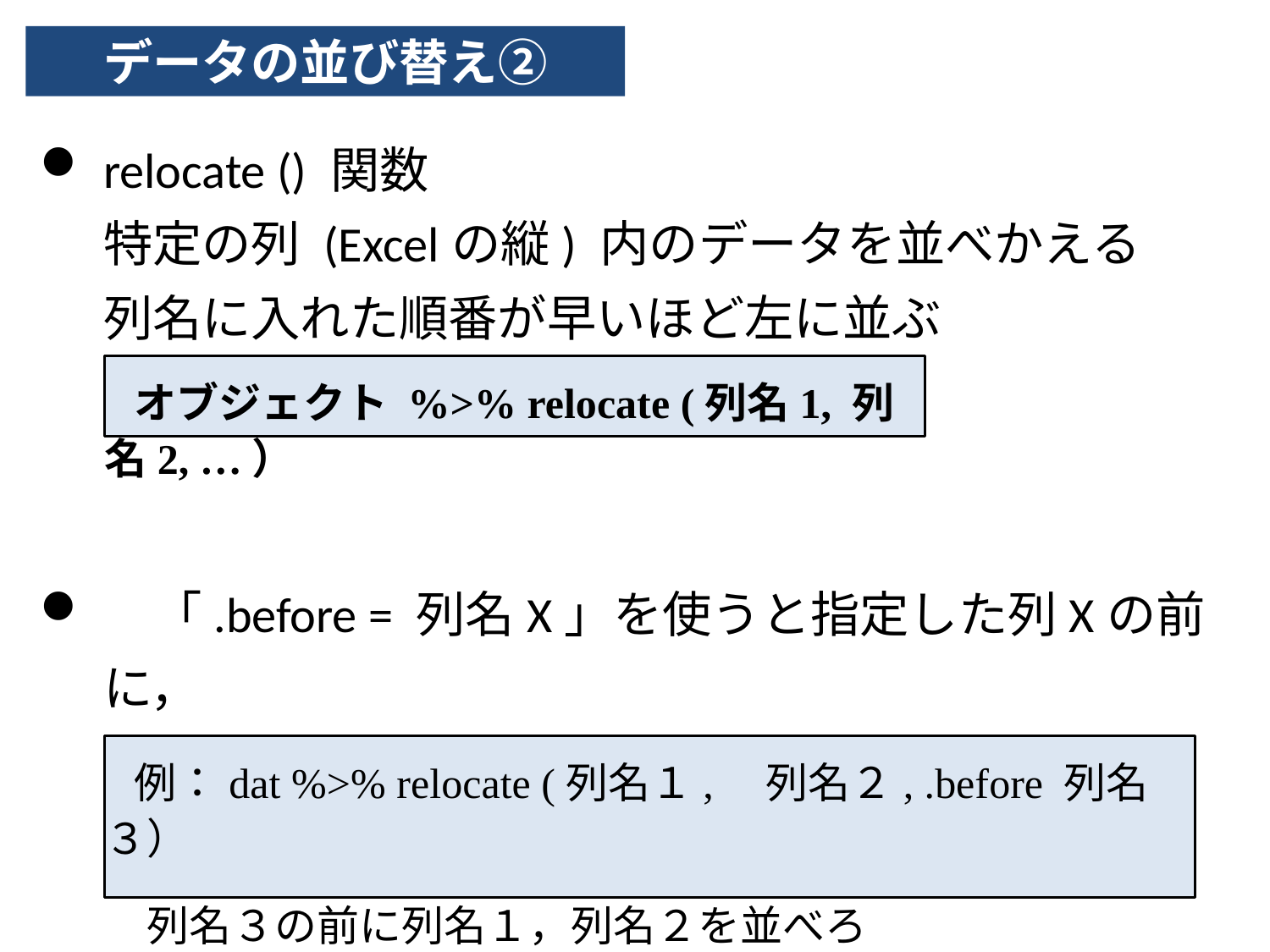

データの並び替え②
relocate () 関数
特定の列 (Excelの縦) 内のデータを並べかえる
列名に入れた順番が早いほど左に並ぶ

　「.before = 列名X」を使うと指定した列Xの前に，
　「.after = 列名X」 を使うと指定した列Xの後に並べる
  オブジェクト %>% relocate (列名1, 列名2, …）
  例：dat %>% relocate (列名１,　列名２, .before 列名３）
　列名３の前に列名１，列名２を並べろ